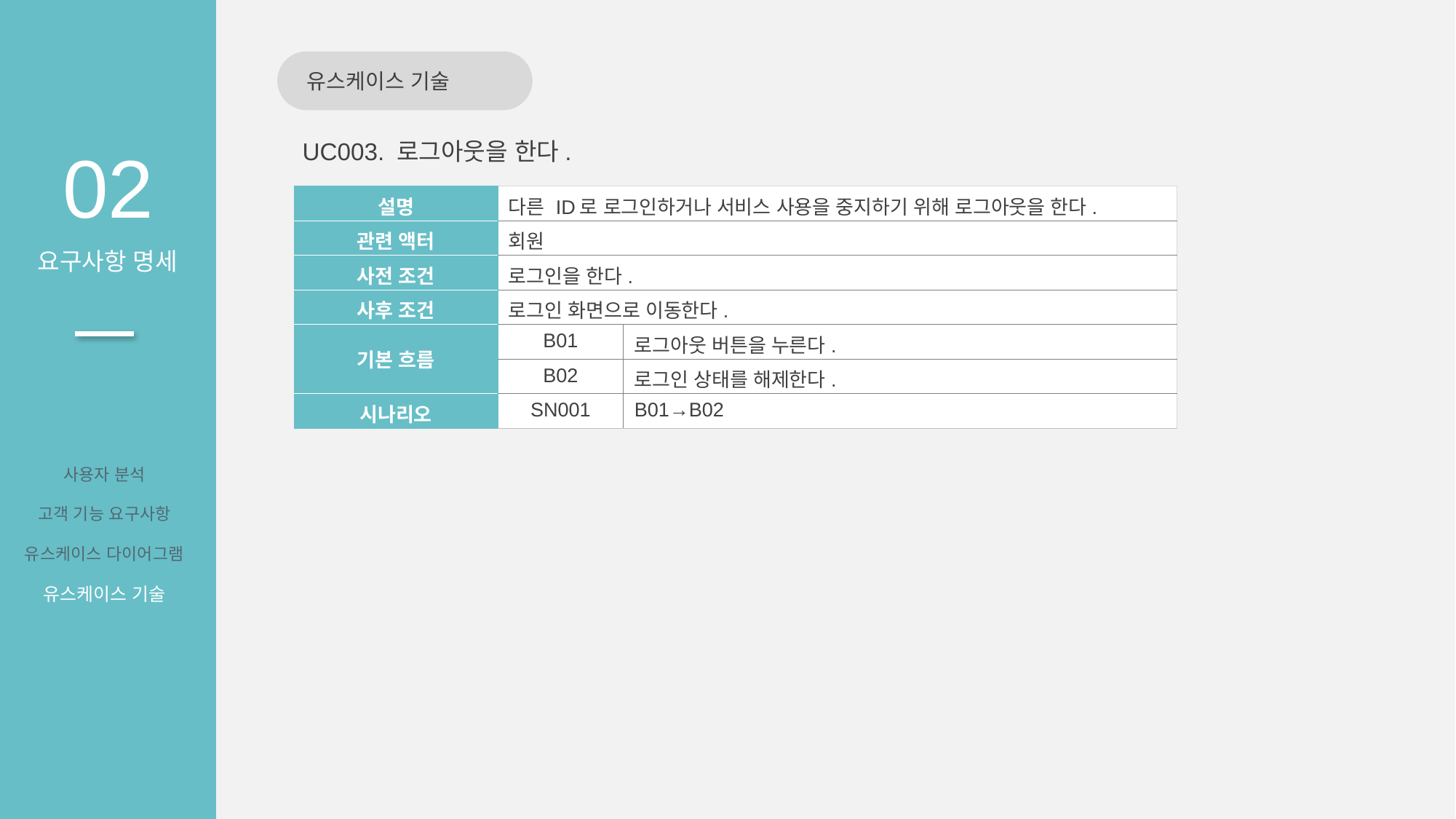

유스케이스 기술
02
요구사항 명세
UC003. 로그아웃을 한다.
| 설명 | 다른 ID로 로그인하거나 서비스 사용을 중지하기 위해 로그아웃을 한다. |  |
| --- | --- | --- |
| 관련 액터 | 회원 |  |
| 사전 조건 | 로그인을 한다. |  |
| 사후 조건 | 로그인 화면으로 이동한다. |  |
| 기본 흐름 | B01 | 로그아웃 버튼을 누른다. |
|  | B02 | 로그인 상태를 해제한다. |
| 시나리오 | SN001 | B01→B02 |
사용자 분석
고객 기능 요구사항
유스케이스 다이어그램
유스케이스 기술